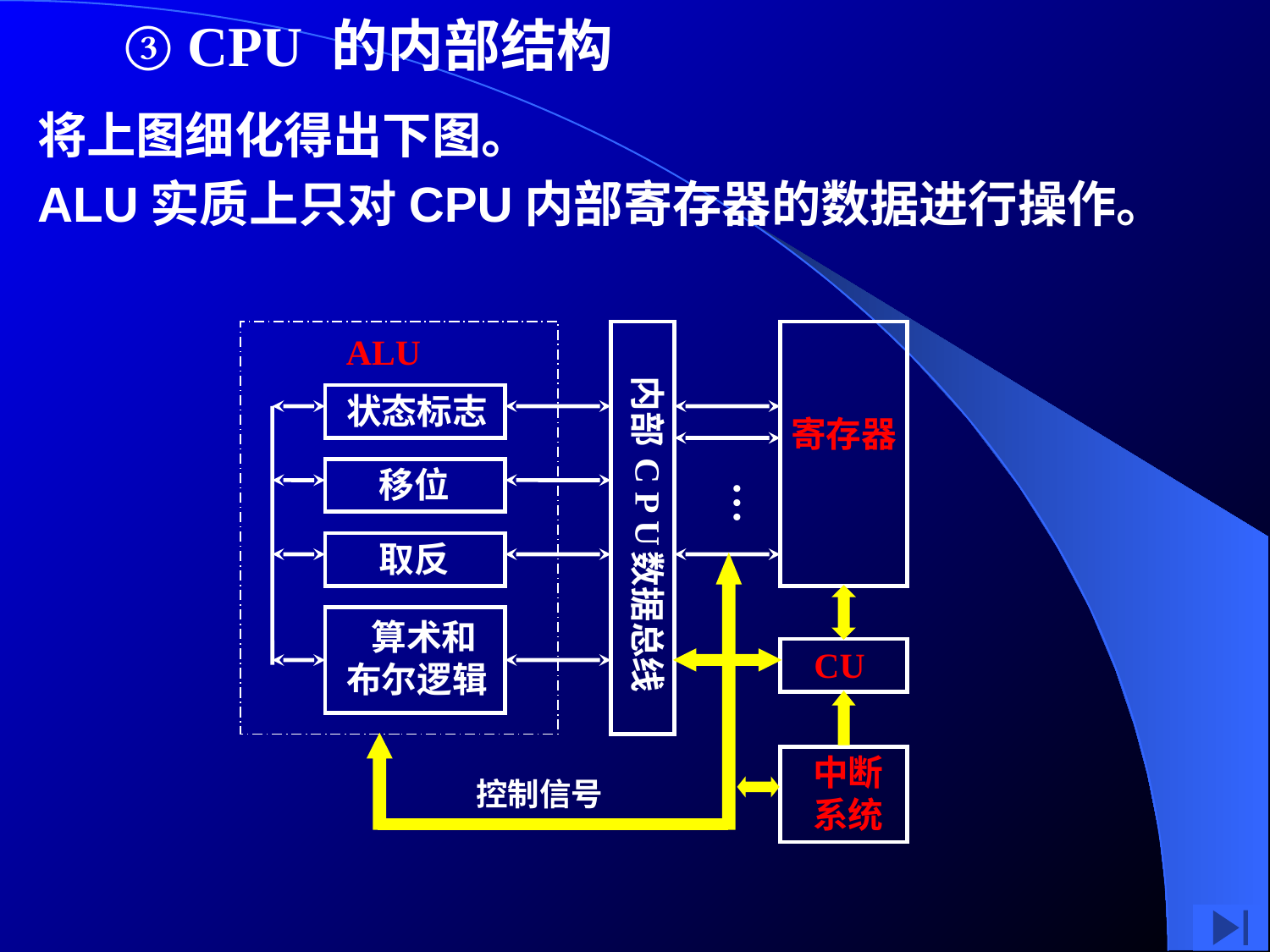

③ CPU 的内部结构

将上图细化得出下图。
ALU实质上只对CPU内部寄存器的数据进行操作。

ALU
内部             数据总线
状态标志

寄存器

C P U
移位

…

取反

  算术和
布尔逻辑
CU

中断
系统

控制信号